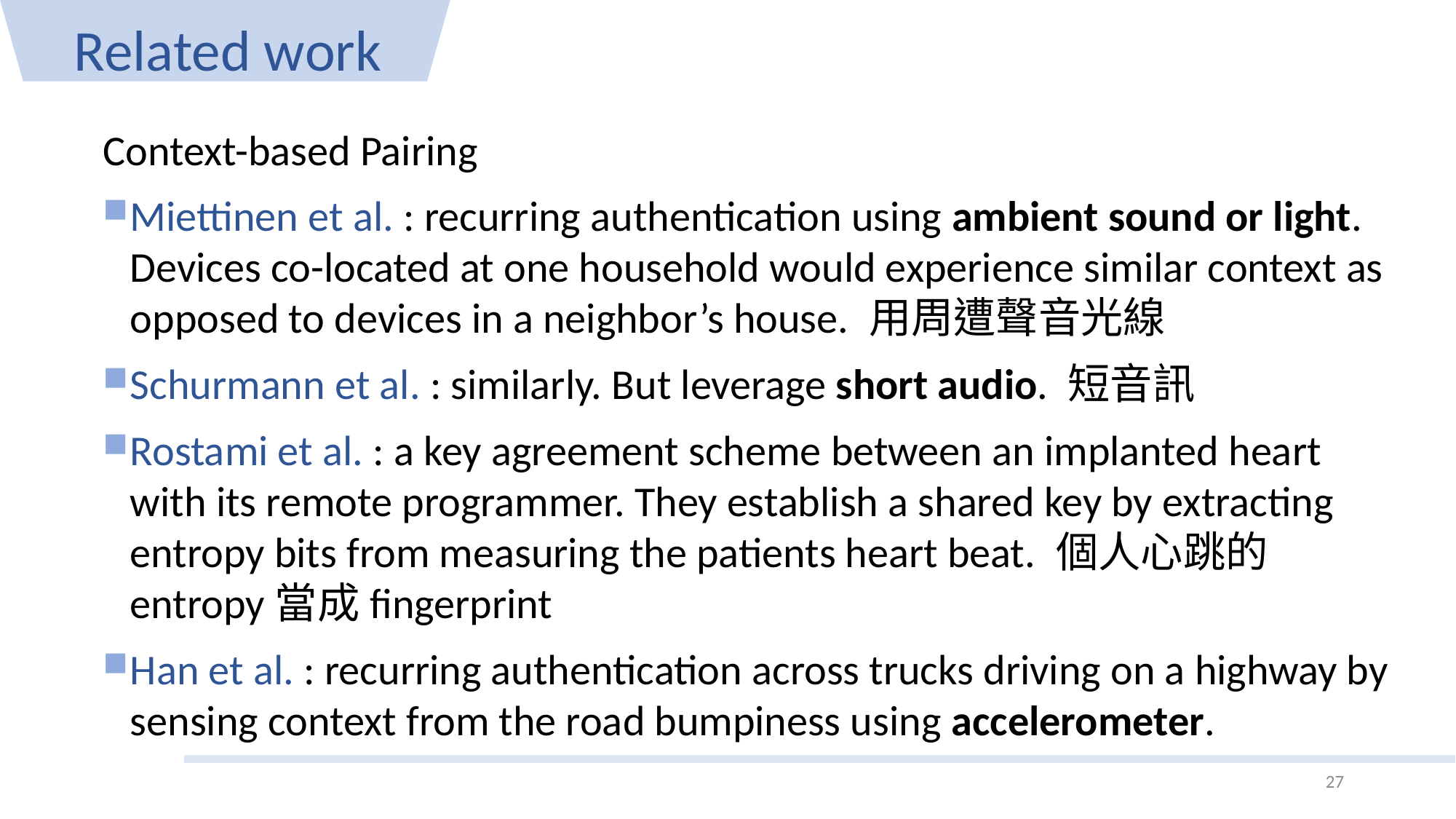

# Related work
Context-based Pairing
Miettinen et al. : recurring authentication using ambient sound or light. Devices co-located at one household would experience similar context as opposed to devices in a neighbor’s house. 用周遭聲音光線
Schurmann et al. : similarly. But leverage short audio. 短音訊
Rostami et al. : a key agreement scheme between an implanted heart with its remote programmer. They establish a shared key by extracting entropy bits from measuring the patients heart beat. 個人心跳的entropy當成fingerprint
Han et al. : recurring authentication across trucks driving on a highway by sensing context from the road bumpiness using accelerometer.
27